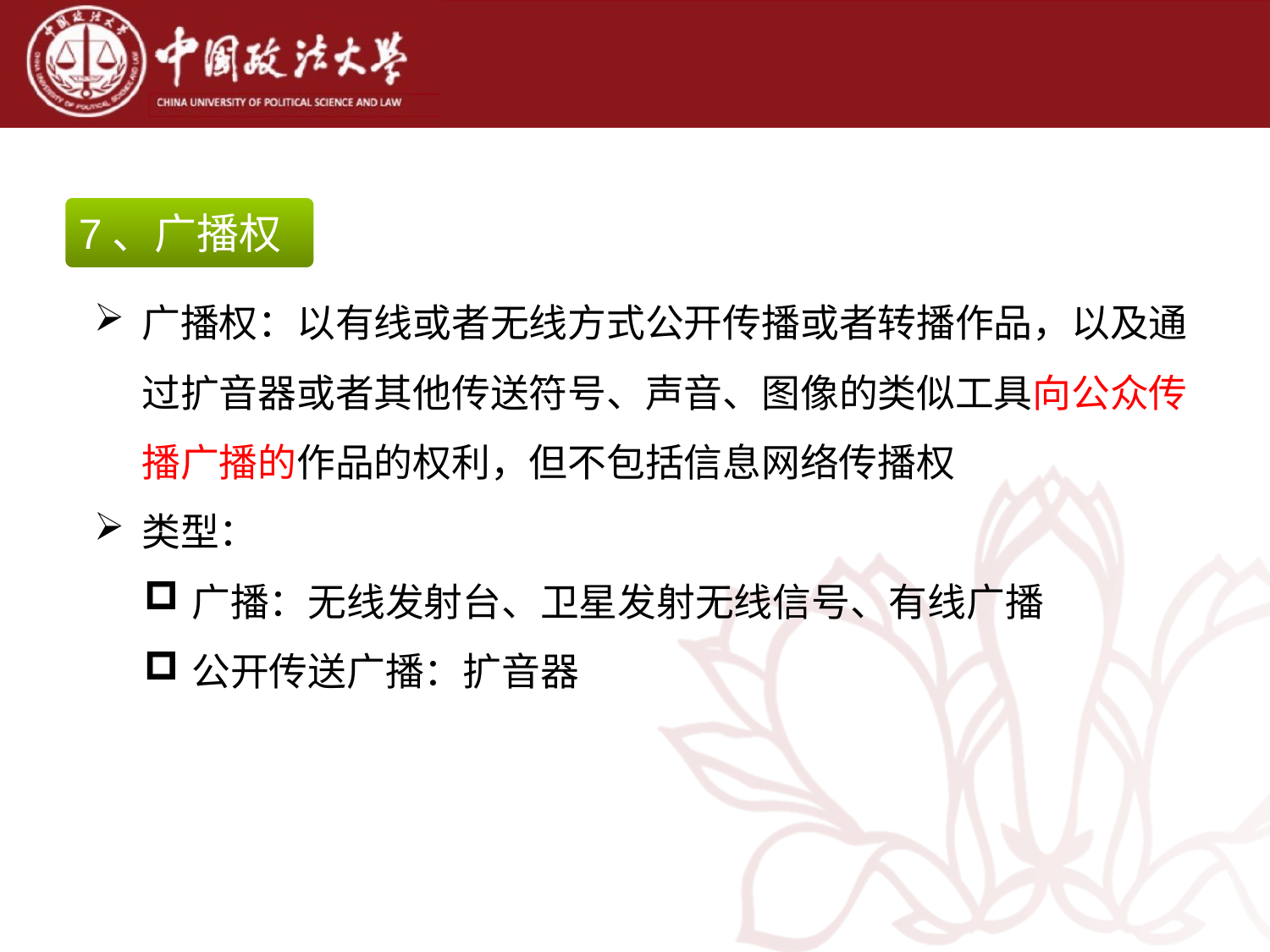

7、广播权
广播权：以有线或者无线方式公开传播或者转播作品，以及通过扩音器或者其他传送符号、声音、图像的类似工具向公众传播广播的作品的权利，但不包括信息网络传播权
类型：
广播：无线发射台、卫星发射无线信号、有线广播
公开传送广播：扩音器